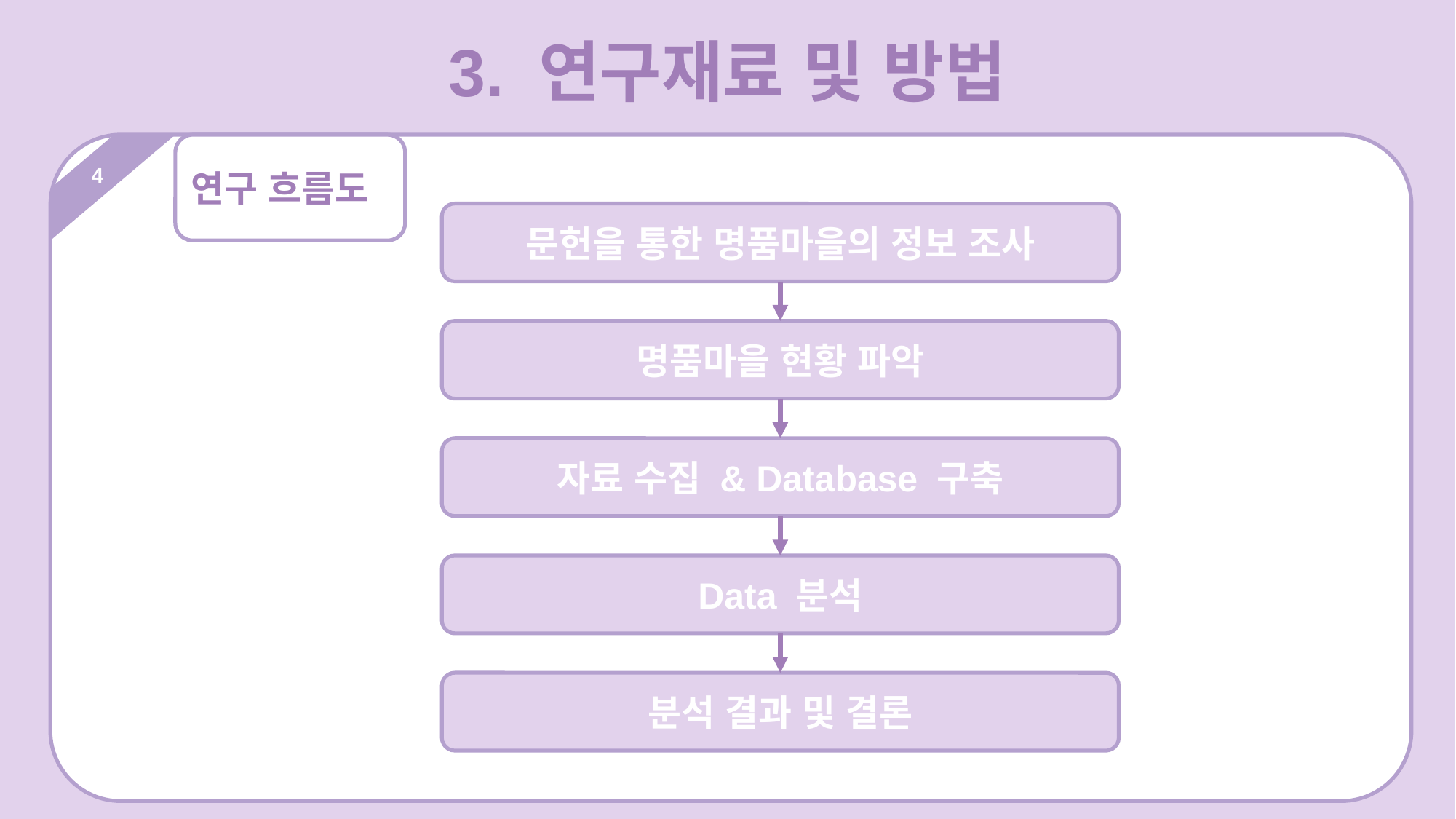

3. 연구재료 및 방법
연구 흐름도
4

문헌을 통한 명품마을의 정보 조사
명품마을 현황 파악
자료 수집 & Database 구축
Data 분석
분석 결과 및 결론